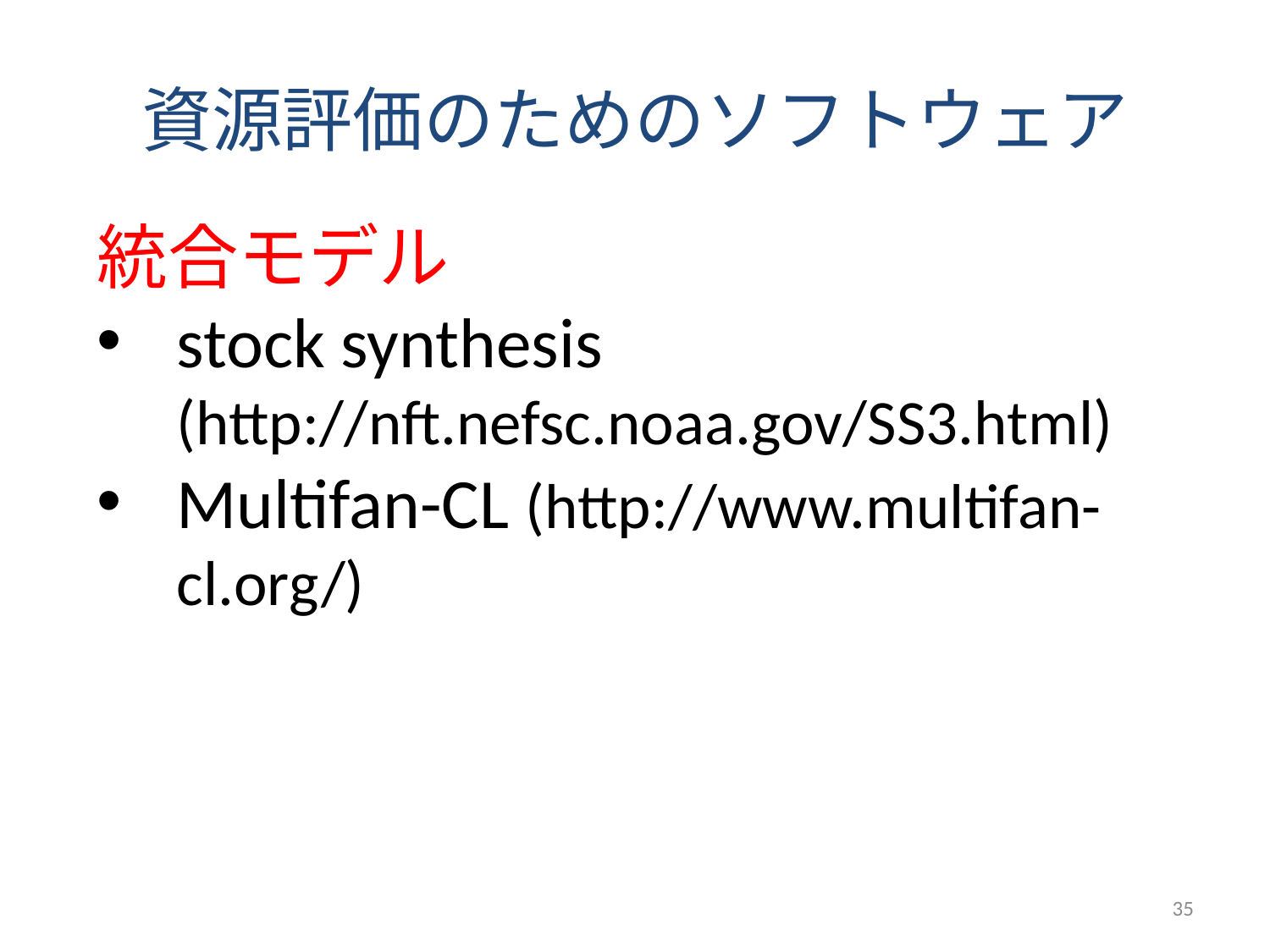

# 資源評価のためのソフトウェア
統合モデル
stock synthesis (http://nft.nefsc.noaa.gov/SS3.html)
Multifan-CL (http://www.multifan-cl.org/)
35